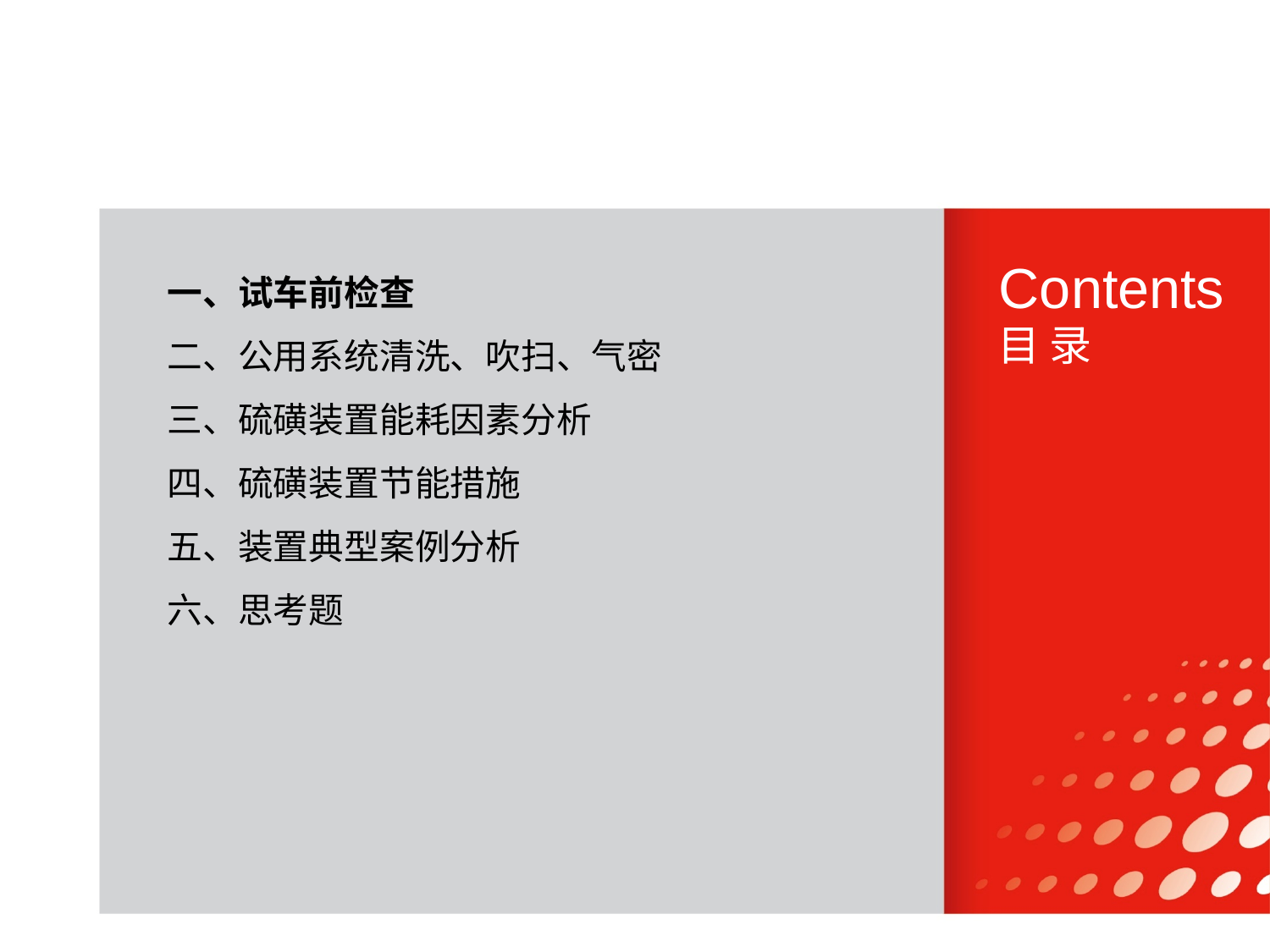

一、试车前检查
二、公用系统清洗、吹扫、气密
三、硫磺装置能耗因素分析
四、硫磺装置节能措施
五、装置典型案例分析
六、思考题
Contents
目 录